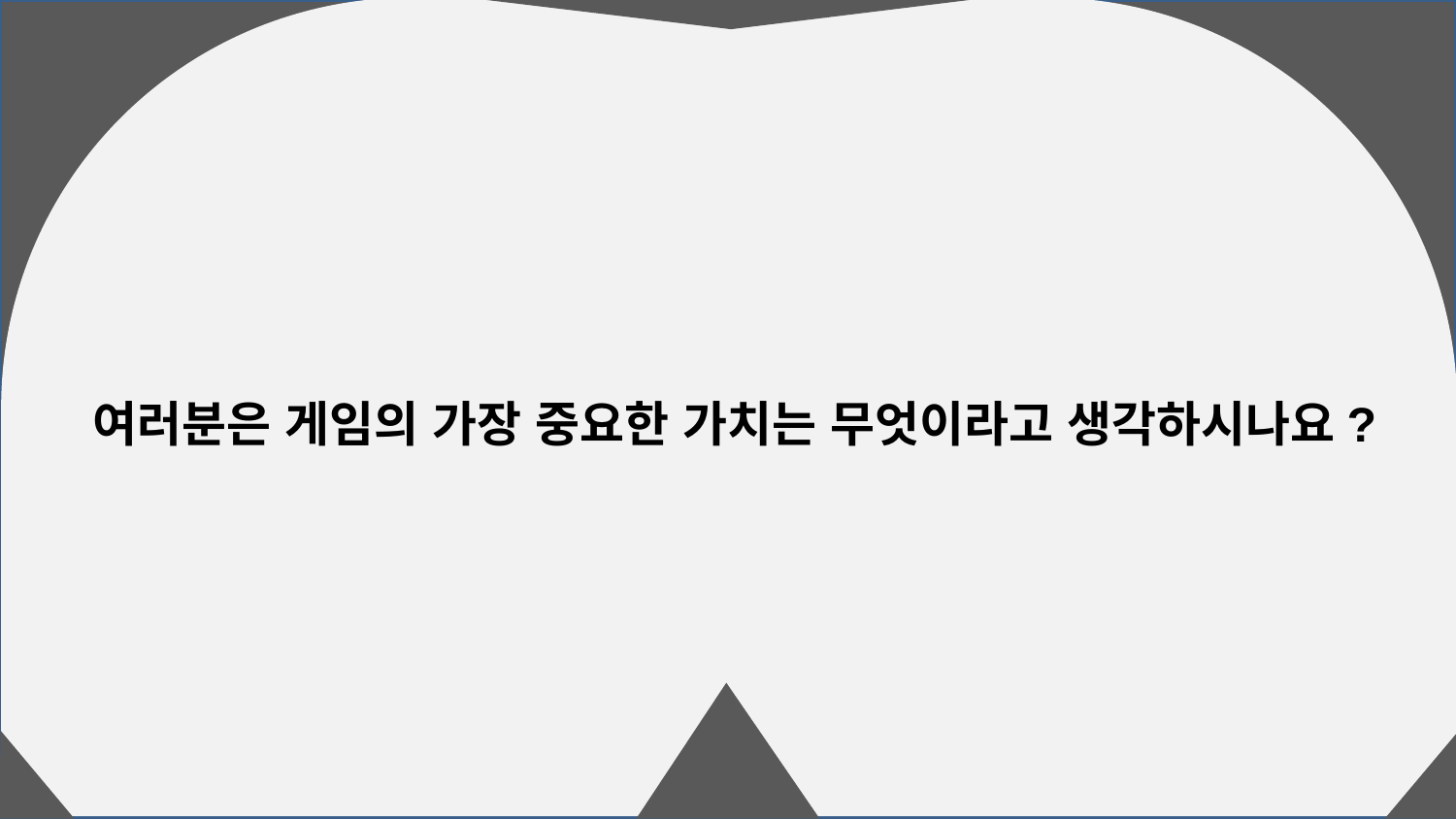

여러분은 게임의 가장 중요한 가치는 무엇이라고 생각하시나요?